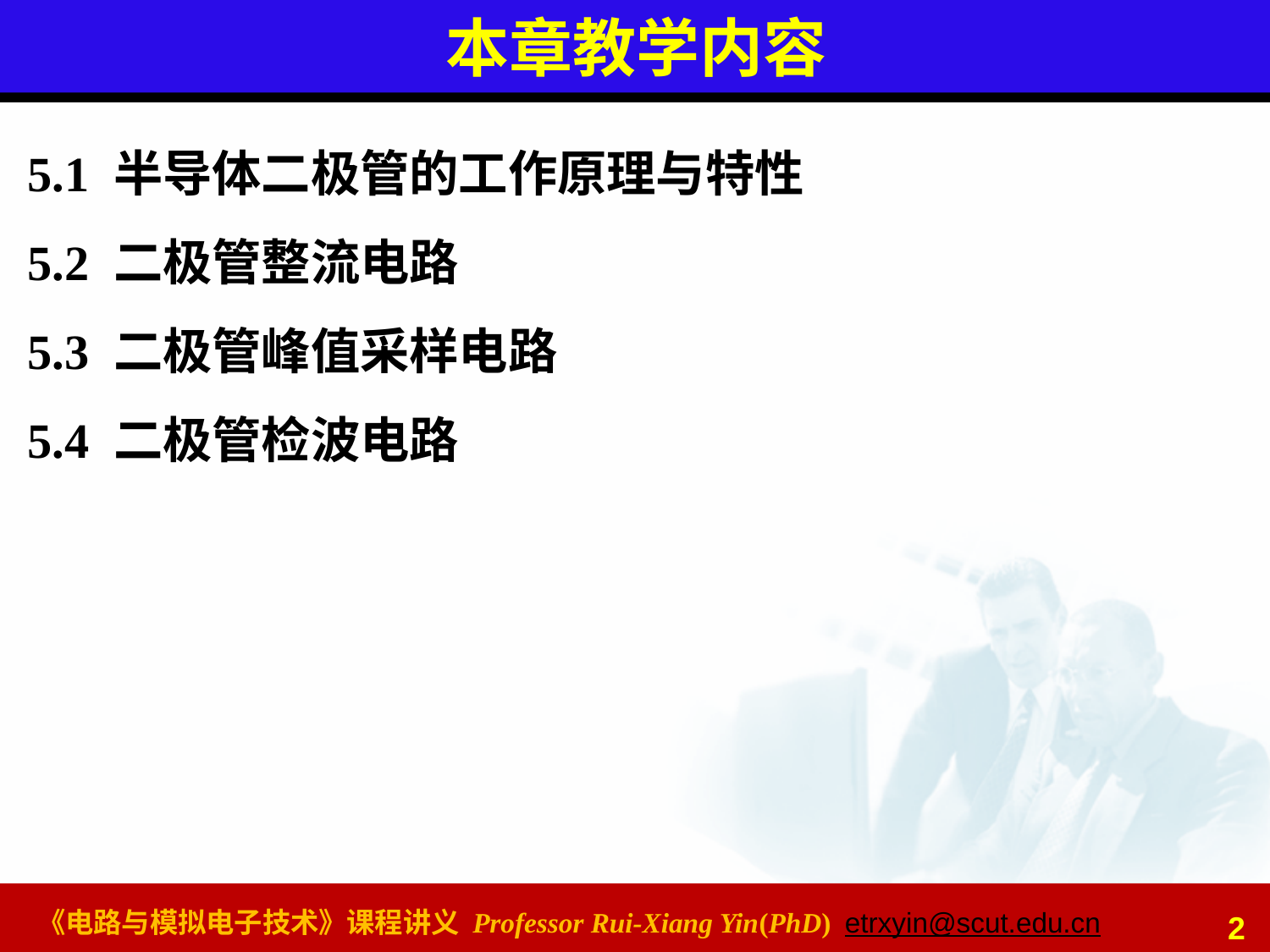

# 本章教学内容
5.1 半导体二极管的工作原理与特性
5.2 二极管整流电路
5.3 二极管峰值采样电路
5.4 二极管检波电路
2